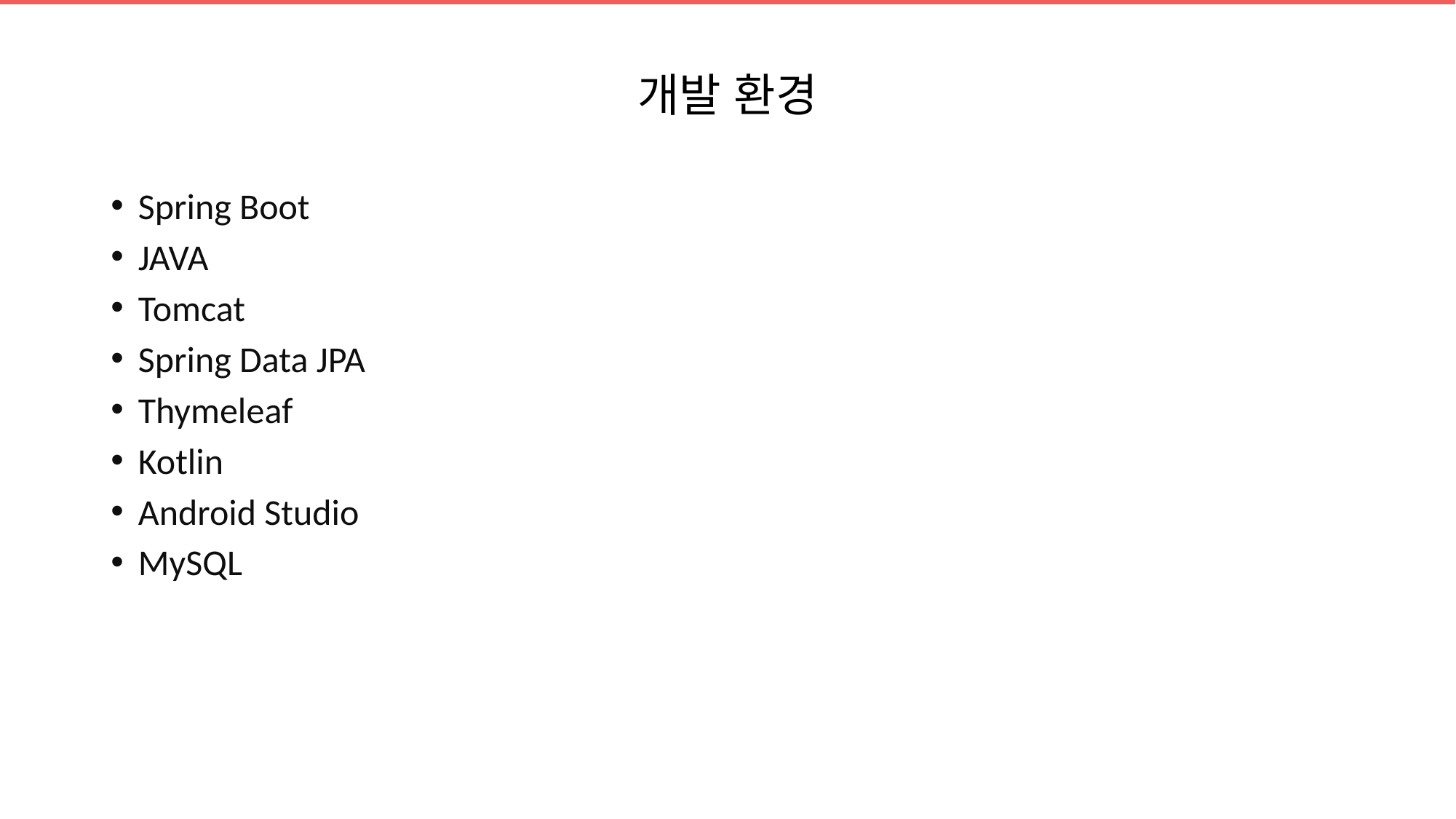

# 개발 환경
Spring Boot
JAVA
Tomcat
Spring Data JPA
Thymeleaf
Kotlin
Android Studio
MySQL